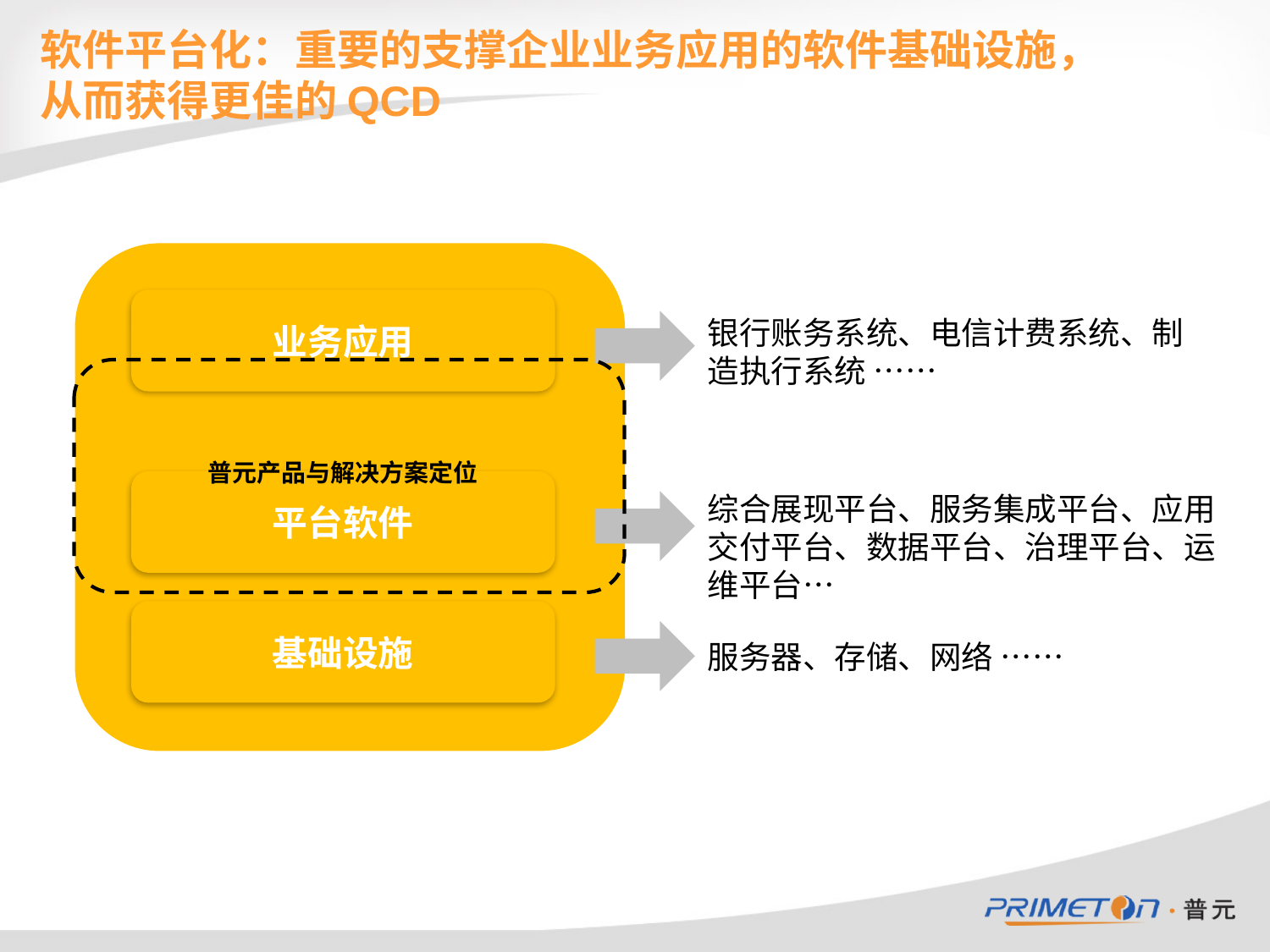

# 软件平台化：重要的支撑企业业务应用的软件基础设施，从而获得更佳的QCD

业务应用
银行账务系统、电信计费系统、制造执行系统 ……

普元产品与解决方案定位
平台软件
综合展现平台、服务集成平台、应用交付平台、数据平台、治理平台、运维平台…

基础设施

服务器、存储、网络 ……